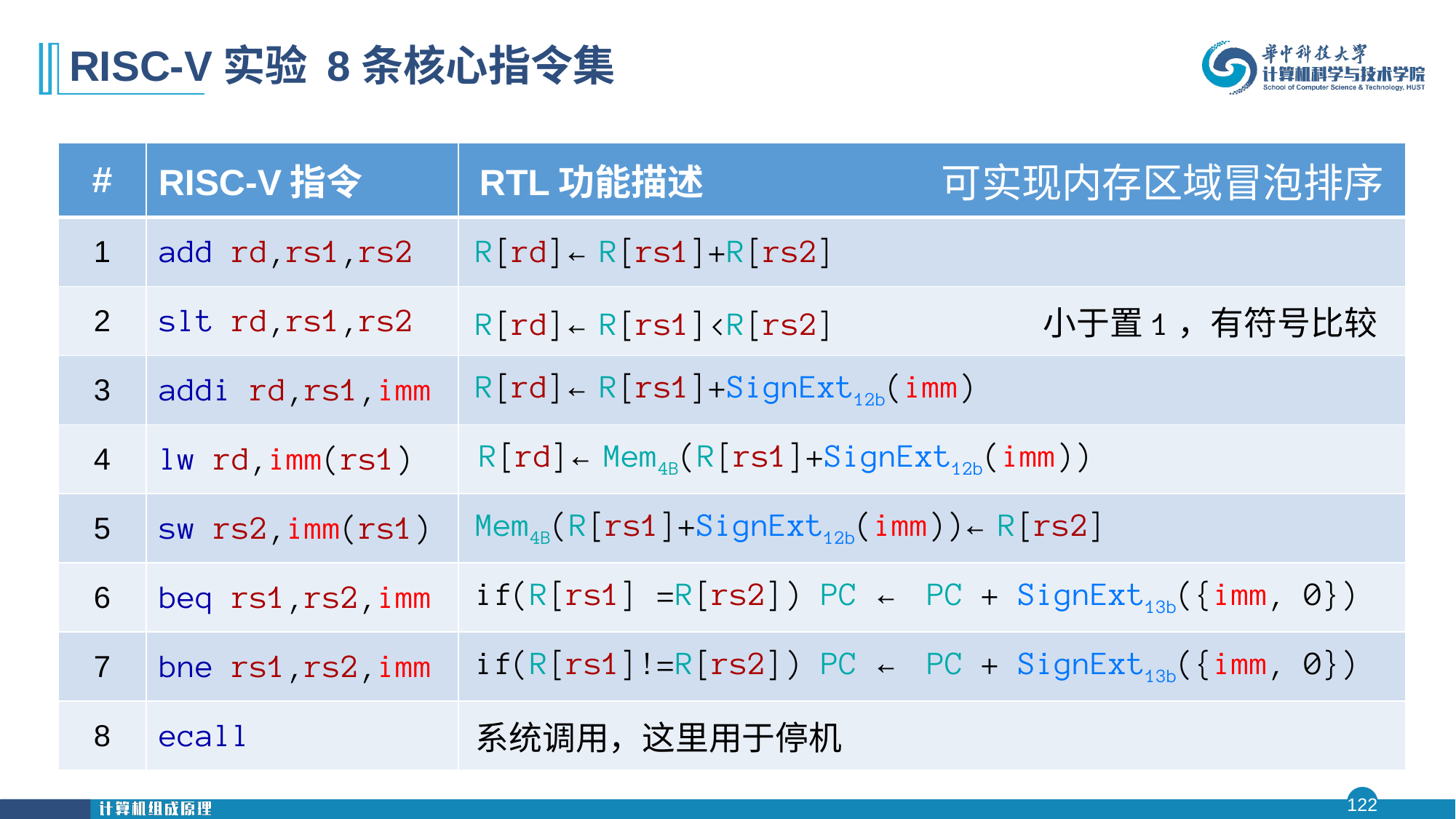

# RISC-V实验 8条核心指令集
| # | RISC-V指令 | RTL功能描述 |
| --- | --- | --- |
| 1 | add rd,rs1,rs2 | R[rd]←R[rs1]+R[rs2] |
| 2 | slt rd,rs1,rs2 | R[rd]←R[rs1]<R[rs2] 小于置1，有符号比较 |
| 3 | addi rd,rs1,imm | R[rd]←R[rs1]+SignExt12b(imm) |
| 4 | lw rd,imm(rs1) | R[rd]←Mem4B(R[rs1]+SignExt12b(imm)) |
| 5 | sw rs2,imm(rs1) | Mem4B(R[rs1]+SignExt12b(imm))←R[rs2] |
| 6 | beq rs1,rs2,imm | if(R[rs1] =R[rs2]) PC ← PC + SignExt13b({imm, 0}) |
| 7 | bne rs1,rs2,imm | if(R[rs1]!=R[rs2]) PC ← PC + SignExt13b({imm, 0}) |
| 8 | ecall | 系统调用，这里用于停机 |
可实现内存区域冒泡排序